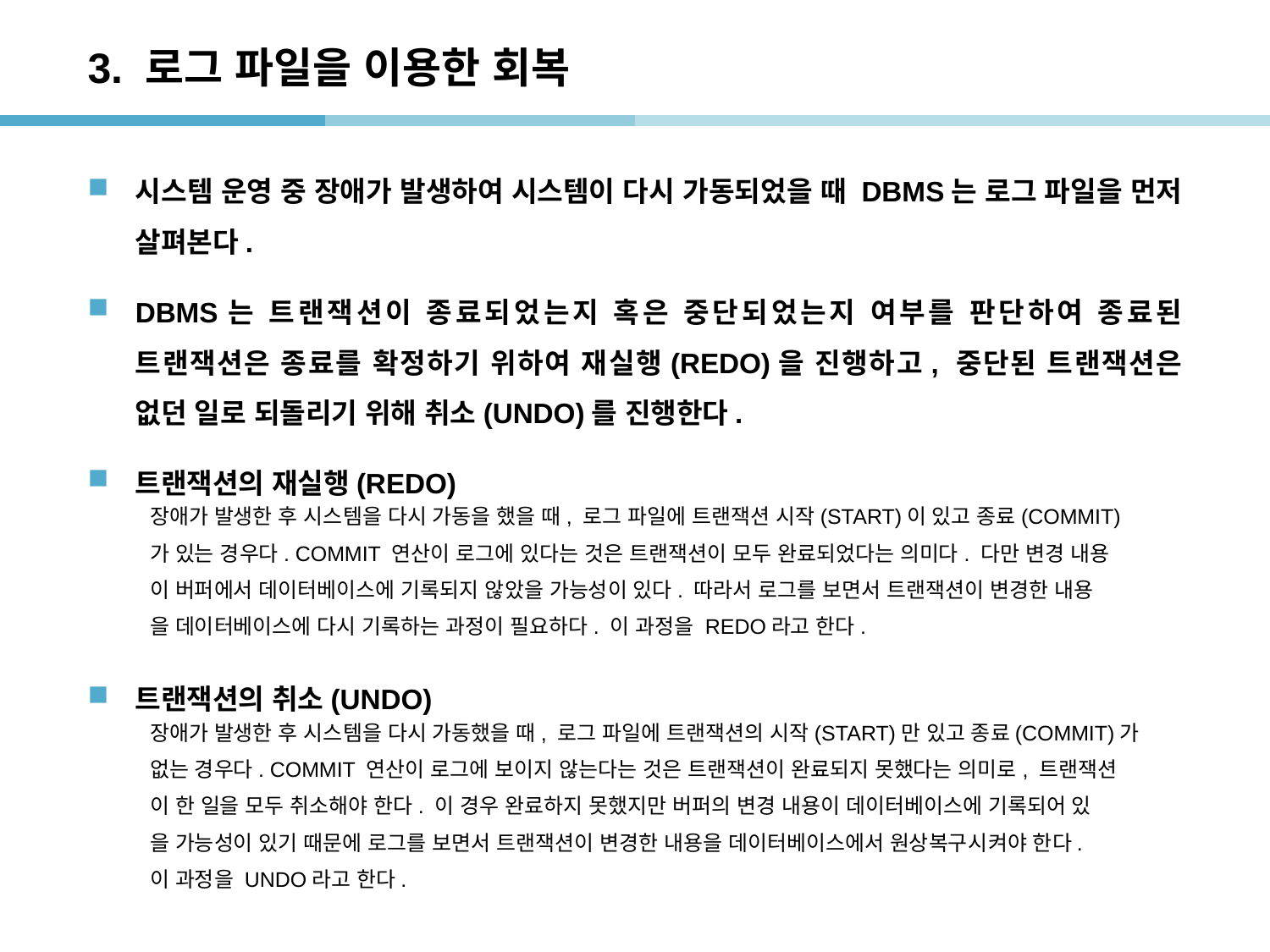

# 3. 로그 파일을 이용한 회복
시스템 운영 중 장애가 발생하여 시스템이 다시 가동되었을 때 DBMS는 로그 파일을 먼저 살펴본다.

DBMS는 트랜잭션이 종료되었는지 혹은 중단되었는지 여부를 판단하여 종료된 트랜잭션은 종료를 확정하기 위하여 재실행(REDO)을 진행하고, 중단된 트랜잭션은 없던 일로 되돌리기 위해 취소(UNDO)를 진행한다.

트랜잭션의 재실행(REDO)
	장애가 발생한 후 시스템을 다시 가동을 했을 때, 로그 파일에 트랜잭션 시작(START)이 있고 종료(COMMIT)
	가 있는 경우다. COMMIT 연산이 로그에 있다는 것은 트랜잭션이 모두 완료되었다는 의미다. 다만 변경 내용
	이 버퍼에서 데이터베이스에 기록되지 않았을 가능성이 있다. 따라서 로그를 보면서 트랜잭션이 변경한 내용
	을 데이터베이스에 다시 기록하는 과정이 필요하다. 이 과정을 REDO라고 한다.

트랜잭션의 취소(UNDO)
	장애가 발생한 후 시스템을 다시 가동했을 때, 로그 파일에 트랜잭션의 시작(START)만 있고 종료(COMMIT)가
	없는 경우다. COMMIT 연산이 로그에 보이지 않는다는 것은 트랜잭션이 완료되지 못했다는 의미로, 트랜잭션
	이 한 일을 모두 취소해야 한다. 이 경우 완료하지 못했지만 버퍼의 변경 내용이 데이터베이스에 기록되어 있
	을 가능성이 있기 때문에 로그를 보면서 트랜잭션이 변경한 내용을 데이터베이스에서 원상복구시켜야 한다.
	이 과정을 UNDO라고 한다.